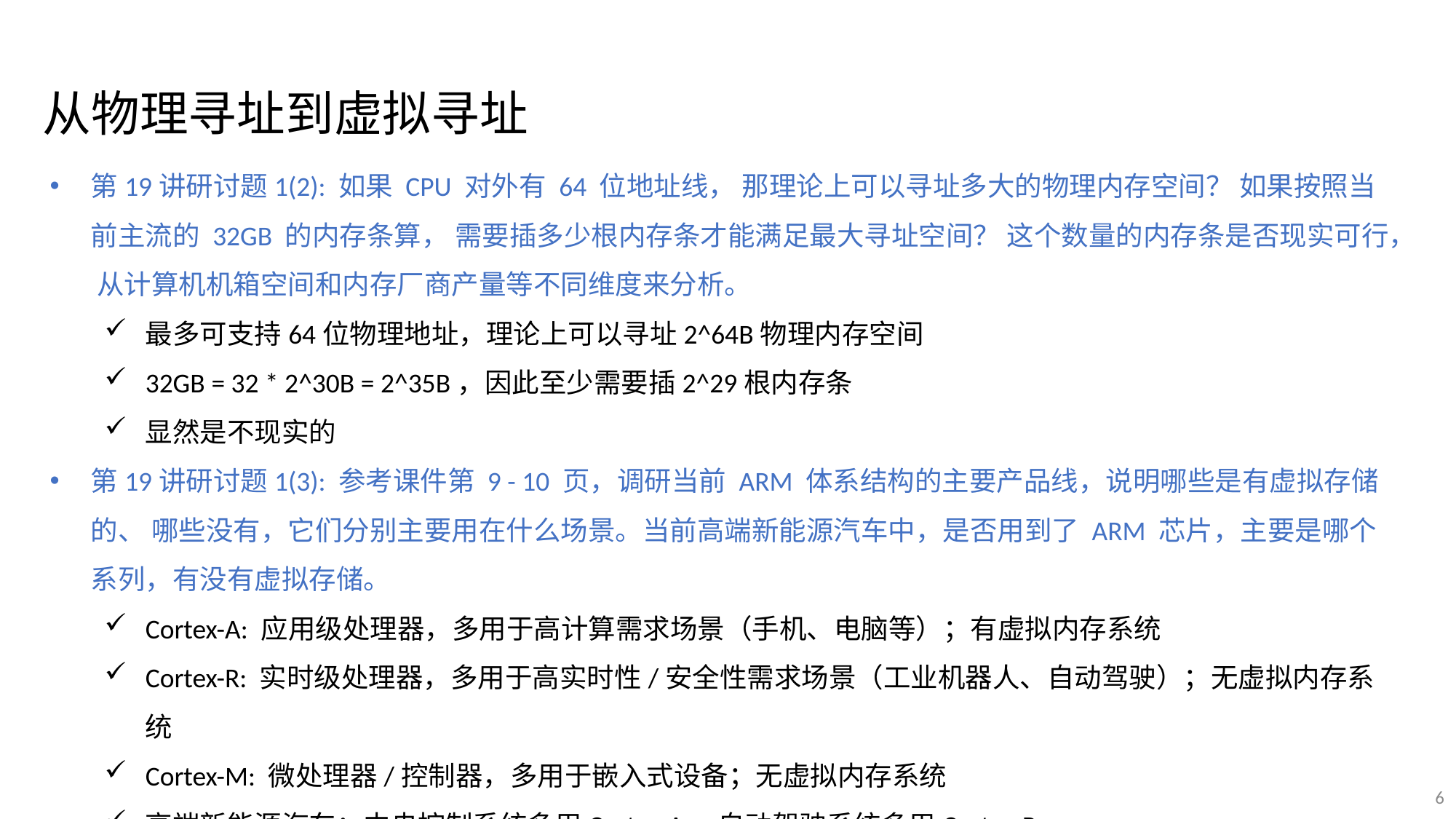

从物理寻址到虚拟寻址
第19讲研讨题1(2): 如果 CPU 对外有 64 位地址线， 那理论上可以寻址多大的物理内存空间？ 如果按照当前主流的 32GB 的内存条算， 需要插多少根内存条才能满足最大寻址空间？ 这个数量的内存条是否现实可行， 从计算机机箱空间和内存厂商产量等不同维度来分析。
最多可支持64位物理地址，理论上可以寻址2^64B物理内存空间
32GB = 32 * 2^30B = 2^35B，因此至少需要插2^29根内存条
显然是不现实的
第19讲研讨题1(3): 参考课件第 9 - 10 页，调研当前 ARM 体系结构的主要产品线，说明哪些是有虚拟存储的、 哪些没有，它们分别主要用在什么场景。当前高端新能源汽车中，是否用到了 ARM 芯片，主要是哪个系列，有没有虚拟存储。
Cortex-A: 应用级处理器，多用于高计算需求场景（手机、电脑等）；有虚拟内存系统
Cortex-R: 实时级处理器，多用于高实时性/安全性需求场景（工业机器人、自动驾驶）；无虚拟内存系统
Cortex-M: 微处理器/控制器，多用于嵌入式设备；无虚拟内存系统
高端新能源汽车：中央控制系统多用Cortex-A，自动驾驶系统多用Cortex-R
6